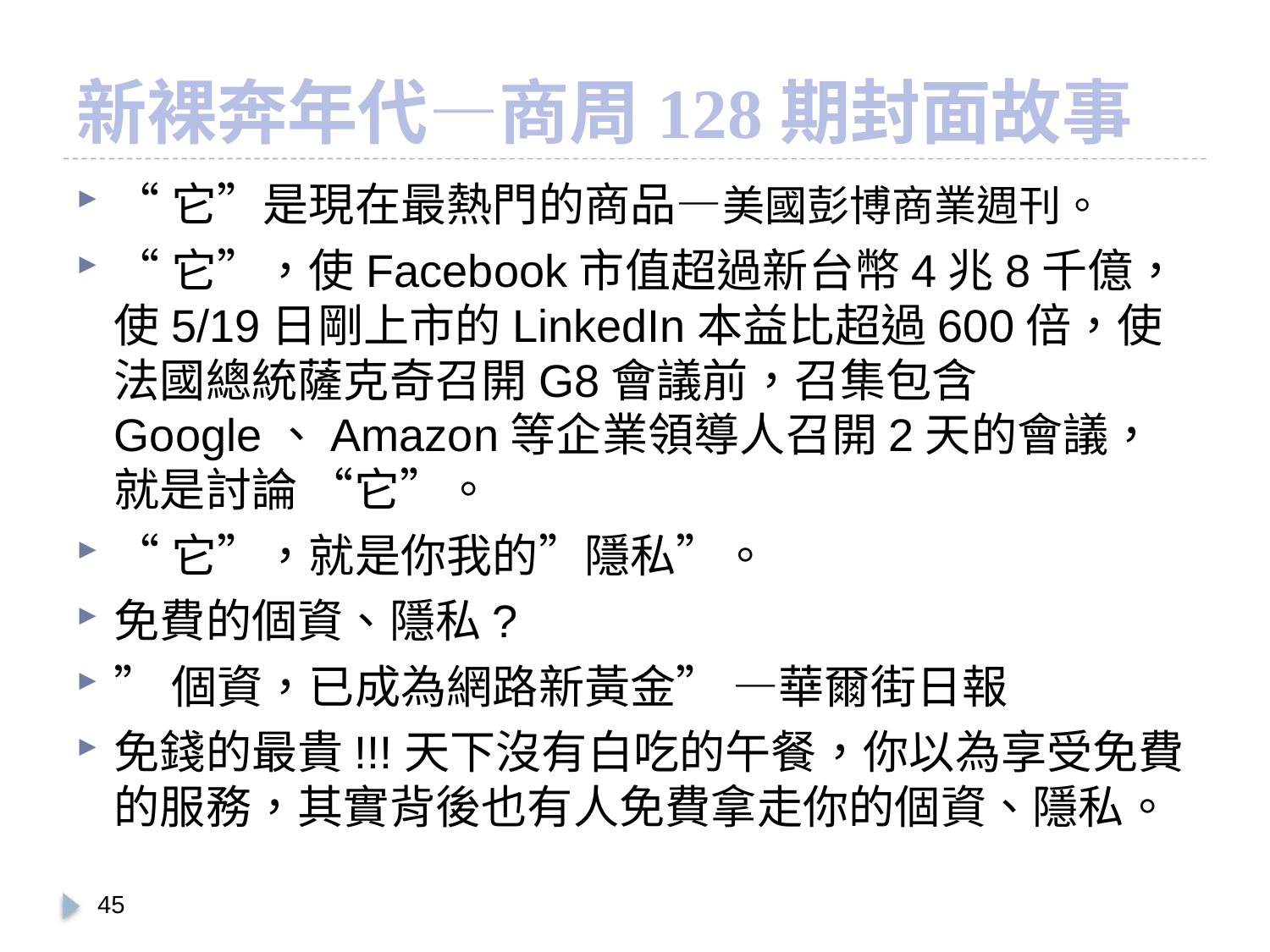

# 新裸奔年代—商周128期封面故事
“它”是現在最熱門的商品—美國彭博商業週刊。
“它”，使Facebook市值超過新台幣4兆8千億，使5/19日剛上市的LinkedIn本益比超過600倍，使法國總統薩克奇召開G8會議前，召集包含Google、Amazon等企業領導人召開2天的會議，就是討論 “它”。
“它”，就是你我的”隱私”。
免費的個資、隱私?
”個資，已成為網路新黃金” —華爾街日報
免錢的最貴!!!天下沒有白吃的午餐，你以為享受免費的服務，其實背後也有人免費拿走你的個資、隱私。

45